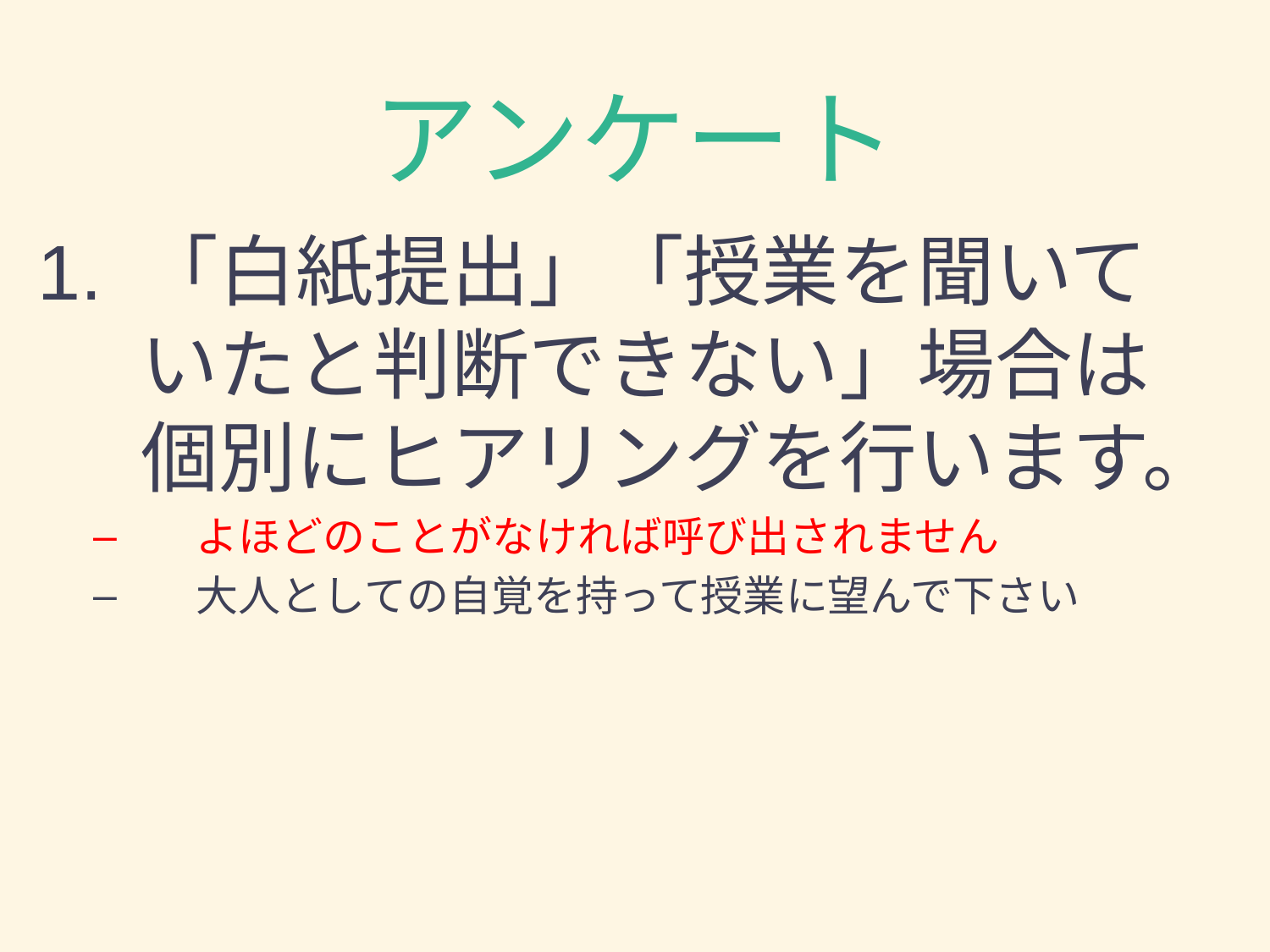

# アンケート
「白紙提出」「授業を聞いていたと判断できない」場合は個別にヒアリングを行います。
よほどのことがなければ呼び出されません
大人としての自覚を持って授業に望んで下さい